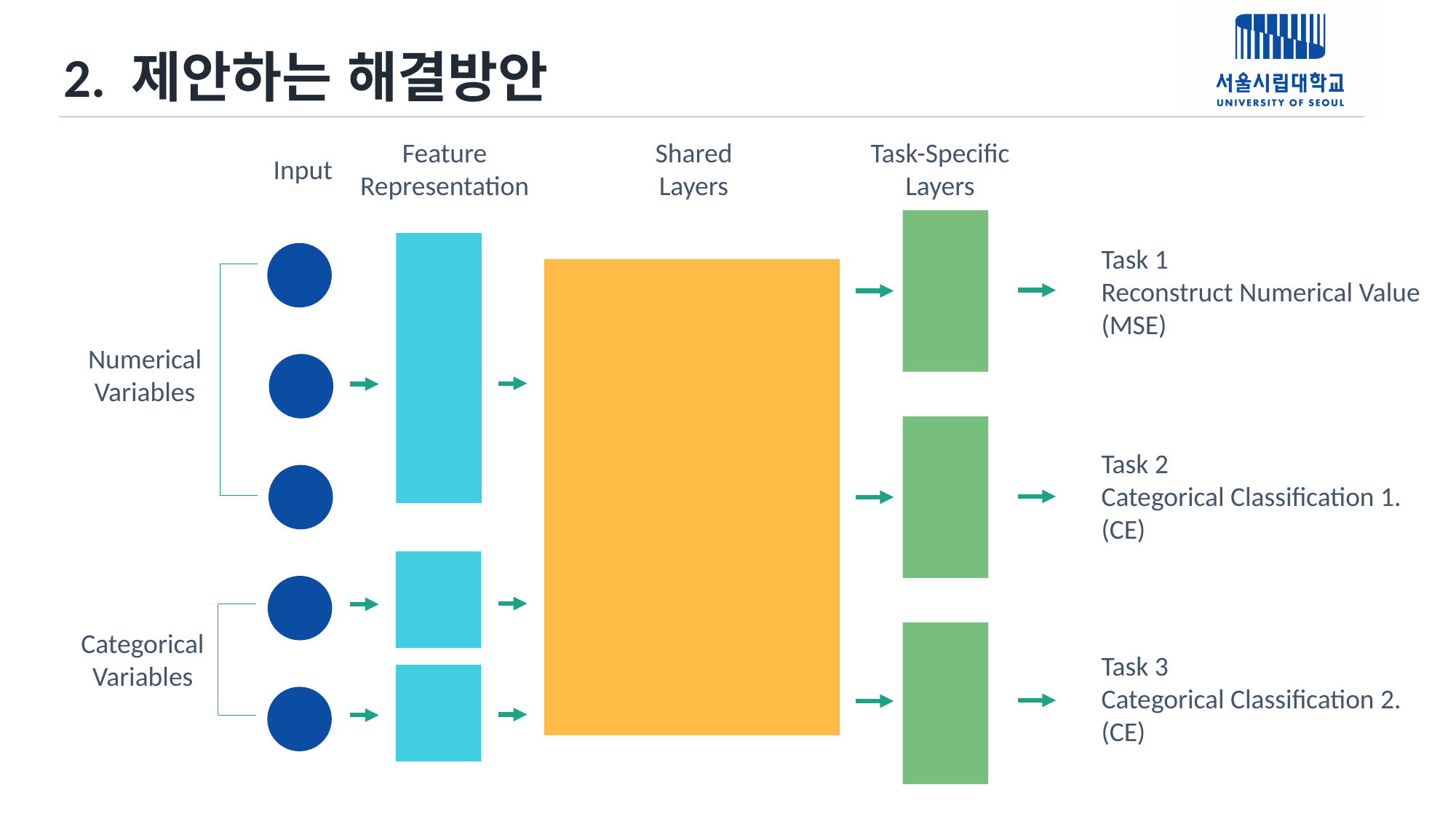

# 2. 제안하는 해결방안
Feature
Representation
Shared
Layers
Task-Specific
Layers
Input

Task 1
Reconstruct Numerical Value
(MSE)

Numerical
Variables
Task 2
Categorical Classification 1.
(CE)
Categorical
Variables
Task 3
Categorical Classification 2.
(CE)